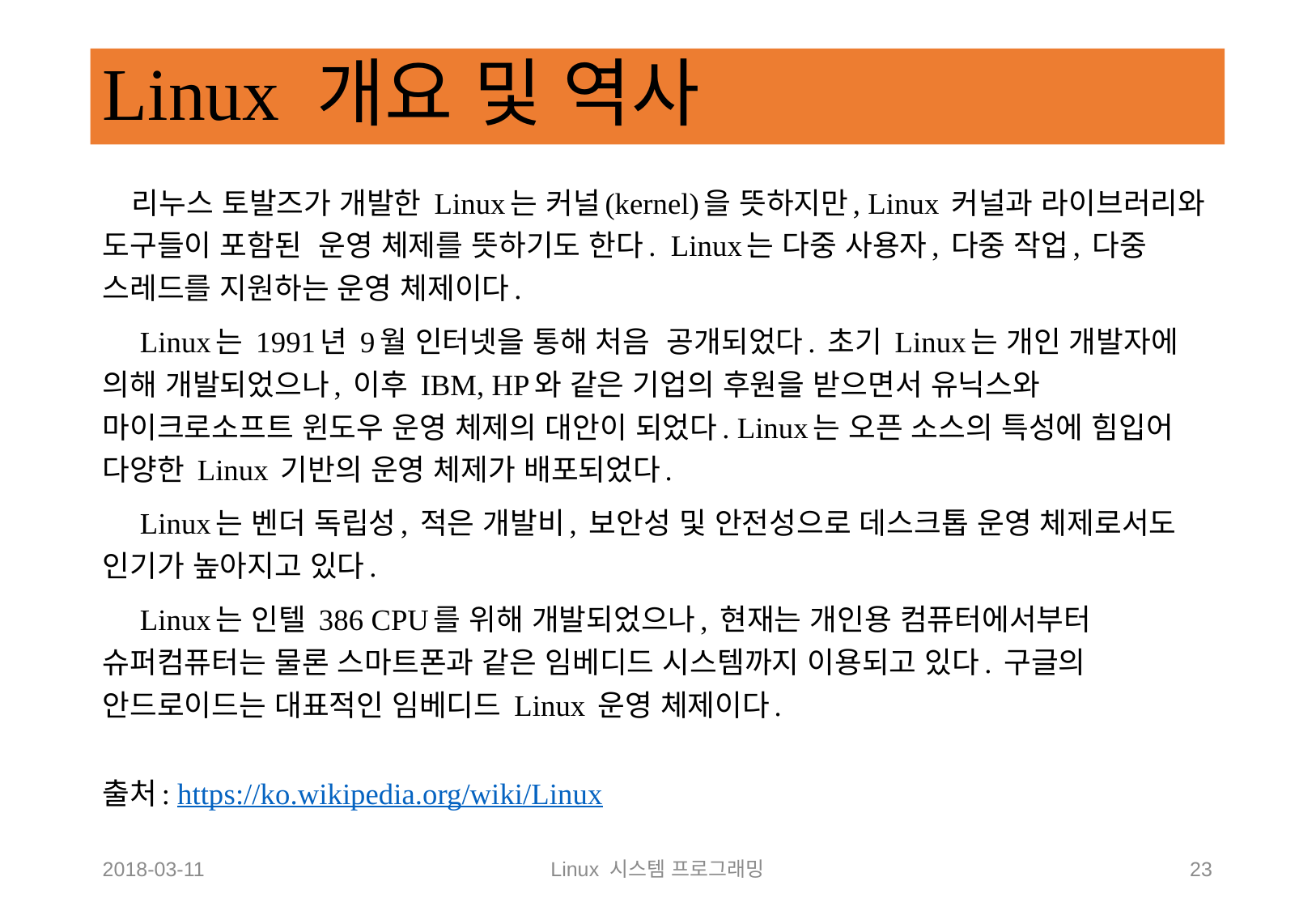

# Linux 개요 및 역사
   리누스 토발즈가 개발한 Linux는 커널(kernel)을 뜻하지만, Linux 커널과 라이브러리와 도구들이 포함된  운영 체제를 뜻하기도 한다.  Linux는 다중 사용자, 다중 작업, 다중 스레드를 지원하는 운영 체제이다.
     Linux는 1991년 9월 인터넷을 통해 처음  공개되었다. 초기 Linux는 개인 개발자에 의해 개발되었으나, 이후 IBM, HP와 같은 기업의 후원을 받으면서 유닉스와 마이크로소프트 윈도우 운영 체제의 대안이 되었다. Linux는 오픈 소스의 특성에 힘입어 다양한 Linux 기반의 운영 체제가 배포되었다.
     Linux는 벤더 독립성, 적은 개발비, 보안성 및 안전성으로 데스크톱 운영 체제로서도 인기가 높아지고 있다.
     Linux는 인텔 386 CPU를 위해 개발되었으나, 현재는 개인용 컴퓨터에서부터 슈퍼컴퓨터는 물론 스마트폰과 같은 임베디드 시스템까지 이용되고 있다. 구글의 안드로이드는 대표적인 임베디드 Linux 운영 체제이다.

출처: https://ko.wikipedia.org/wiki/Linux
2018-03-11
Linux 시스템 프로그래밍
23